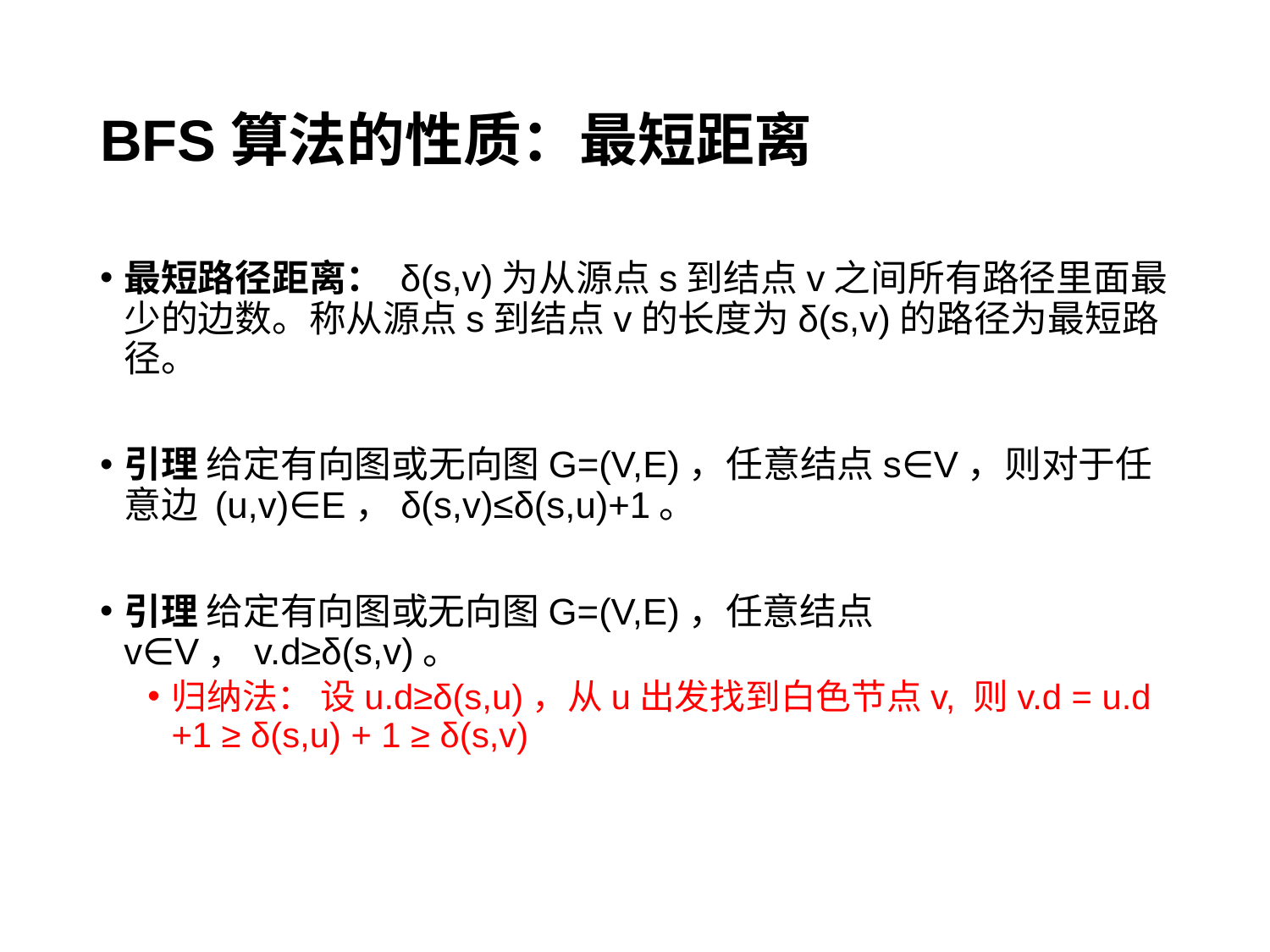

# BFS算法的性质：最短距离
最短路径距离： δ(s,v)为从源点s到结点v之间所有路径里面最少的边数。称从源点s到结点v的长度为δ(s,v)的路径为最短路径。

引理 给定有向图或无向图G=(V,E)，任意结点s∈V，则对于任意边 (u,v)∈E，δ(s,v)≤δ(s,u)+1。

引理 给定有向图或无向图G=(V,E)，任意结点v∈V，v.d≥δ(s,v)。
归纳法： 设u.d≥δ(s,u)，从u出发找到白色节点v, 则v.d = u.d +1 ≥ δ(s,u) + 1 ≥ δ(s,v)